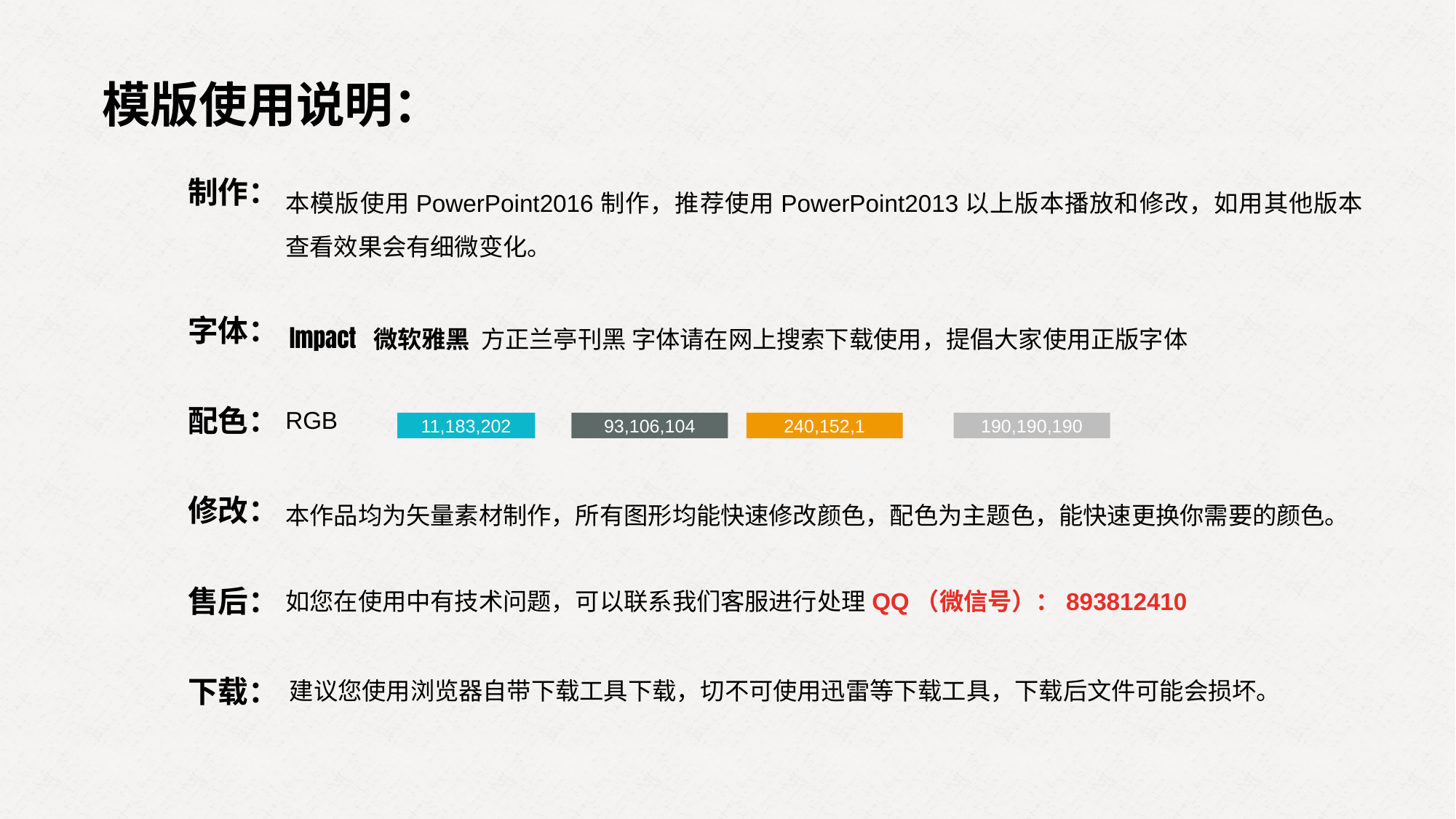

模版使用说明：
制作：
本模版使用PowerPoint2016制作，推荐使用PowerPoint2013以上版本播放和修改，如用其他版本查看效果会有细微变化。
Impact  微软雅黑  方正兰亭刊黑 字体请在网上搜索下载使用，提倡大家使用正版字体
字体：
配色：
RGB
11,183,202
93,106,104
240,152,1
190,190,190
修改：
本作品均为矢量素材制作，所有图形均能快速修改颜色，配色为主题色，能快速更换你需要的颜色。
售后：
如您在使用中有技术问题，可以联系我们客服进行处理QQ（微信号）：893812410
下载：
建议您使用浏览器自带下载工具下载，切不可使用迅雷等下载工具，下载后文件可能会损坏。